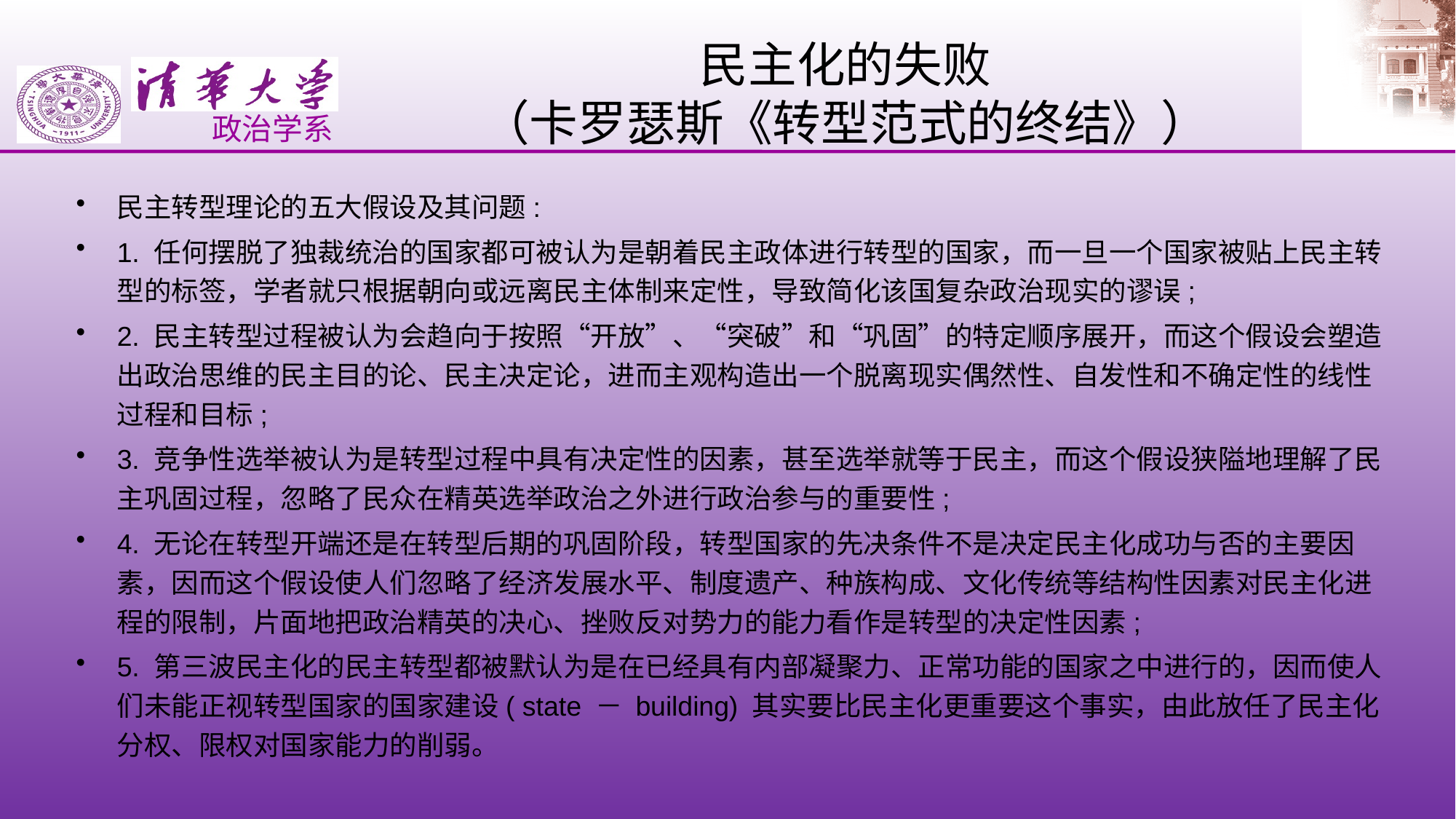

# 民主化的失败 （卡罗瑟斯《转型范式的终结》）
民主转型理论的五大假设及其问题:
1. 任何摆脱了独裁统治的国家都可被认为是朝着民主政体进行转型的国家，而一旦一个国家被贴上民主转型的标签，学者就只根据朝向或远离民主体制来定性，导致简化该国复杂政治现实的谬误;
2. 民主转型过程被认为会趋向于按照“开放”、“突破”和“巩固”的特定顺序展开，而这个假设会塑造出政治思维的民主目的论、民主决定论，进而主观构造出一个脱离现实偶然性、自发性和不确定性的线性过程和目标;
3. 竞争性选举被认为是转型过程中具有决定性的因素，甚至选举就等于民主，而这个假设狭隘地理解了民主巩固过程，忽略了民众在精英选举政治之外进行政治参与的重要性;
4. 无论在转型开端还是在转型后期的巩固阶段，转型国家的先决条件不是决定民主化成功与否的主要因素，因而这个假设使人们忽略了经济发展水平、制度遗产、种族构成、文化传统等结构性因素对民主化进程的限制，片面地把政治精英的决心、挫败反对势力的能力看作是转型的决定性因素;
5. 第三波民主化的民主转型都被默认为是在已经具有内部凝聚力、正常功能的国家之中进行的，因而使人们未能正视转型国家的国家建设( state － building) 其实要比民主化更重要这个事实，由此放任了民主化分权、限权对国家能力的削弱。